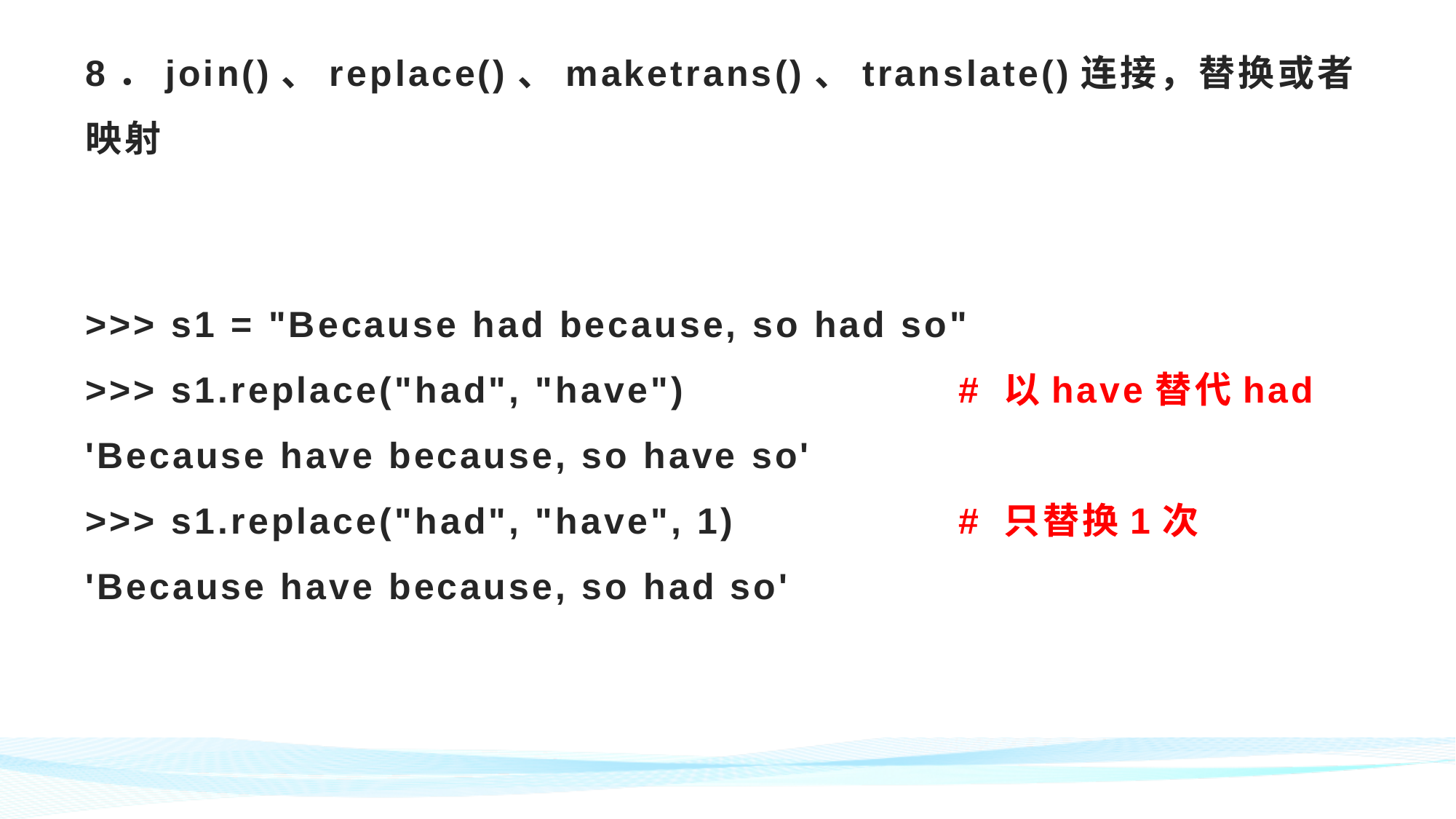

# 8．join()、replace()、maketrans()、translate()连接，替换或者映射 >>> s1 = "Because had because, so had so" >>> s1.replace("had", "have")			# 以have替代had 'Because have because, so have so' >>> s1.replace("had", "have", 1)			# 只替换1次 'Because have because, so had so'